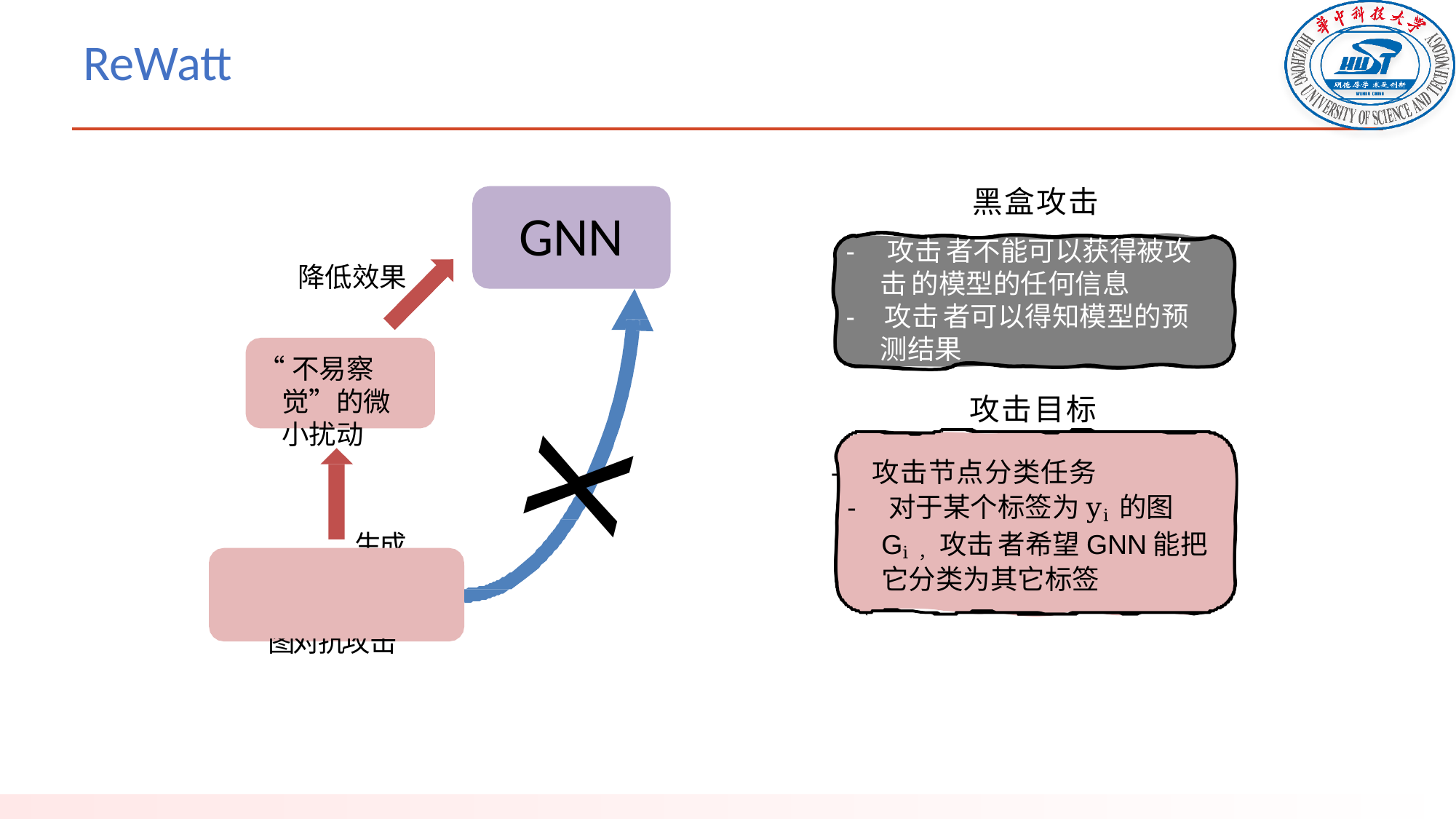

# ReWatt
黑盒攻击
- 攻击者不能可以获得被攻击的模型的任何信息
-   攻击者可以得知模型的预测结果
攻击目标
- 攻击节点分类任务
- 对于某个标签为yi的图Gi，攻击者希望GNN能把它分类为其它标签

GNN

降低效果

x
“不易察觉”的微小扰动
生成图对抗攻击